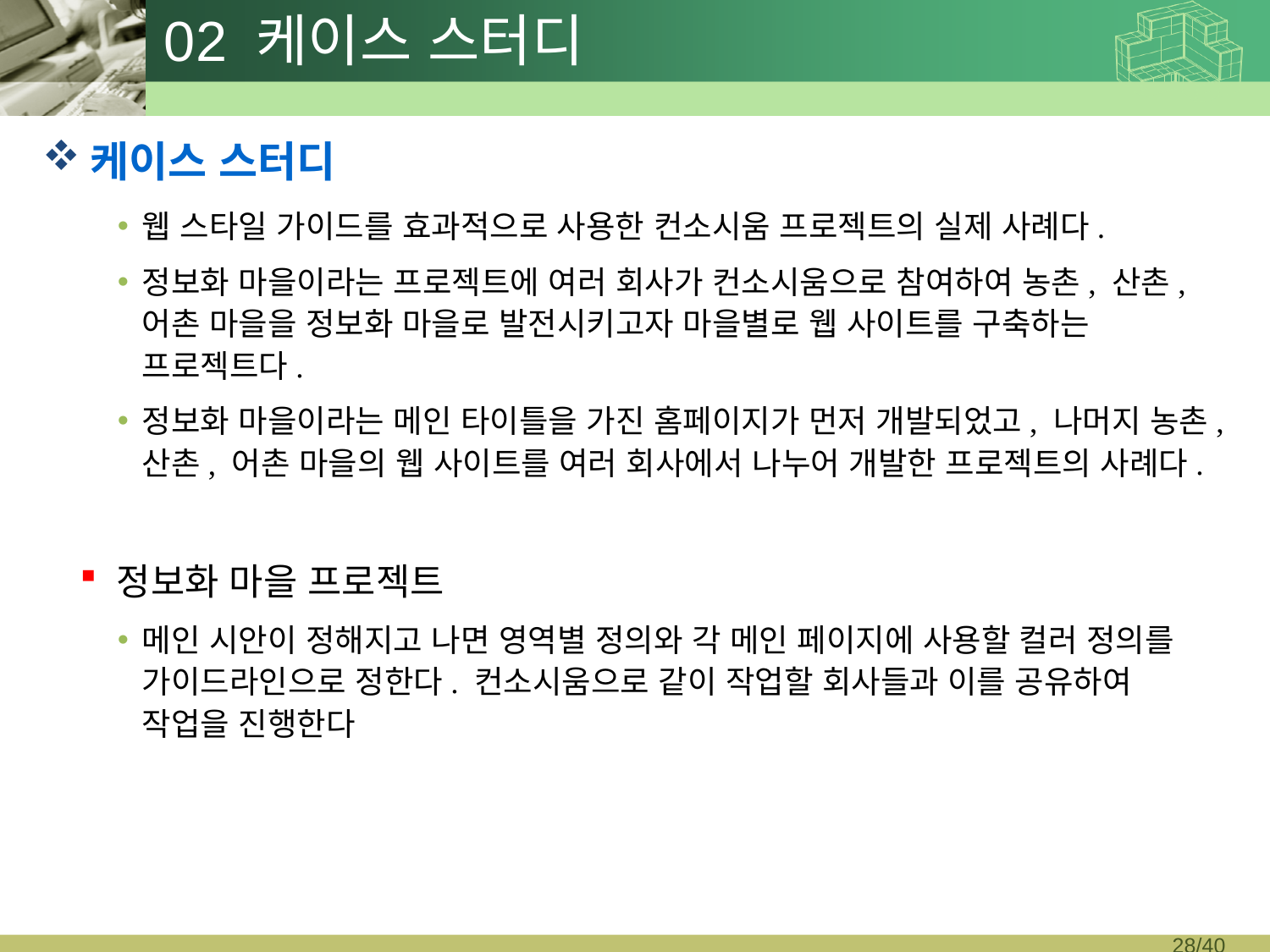

# 02 케이스 스터디
케이스 스터디
웹 스타일 가이드를 효과적으로 사용한 컨소시움 프로젝트의 실제 사례다.
정보화 마을이라는 프로젝트에 여러 회사가 컨소시움으로 참여하여 농촌, 산촌, 어촌 마을을 정보화 마을로 발전시키고자 마을별로 웹 사이트를 구축하는 프로젝트다.
정보화 마을이라는 메인 타이틀을 가진 홈페이지가 먼저 개발되었고, 나머지 농촌, 산촌, 어촌 마을의 웹 사이트를 여러 회사에서 나누어 개발한 프로젝트의 사례다.

정보화 마을 프로젝트
메인 시안이 정해지고 나면 영역별 정의와 각 메인 페이지에 사용할 컬러 정의를 가이드라인으로 정한다. 컨소시움으로 같이 작업할 회사들과 이를 공유하여 작업을 진행한다